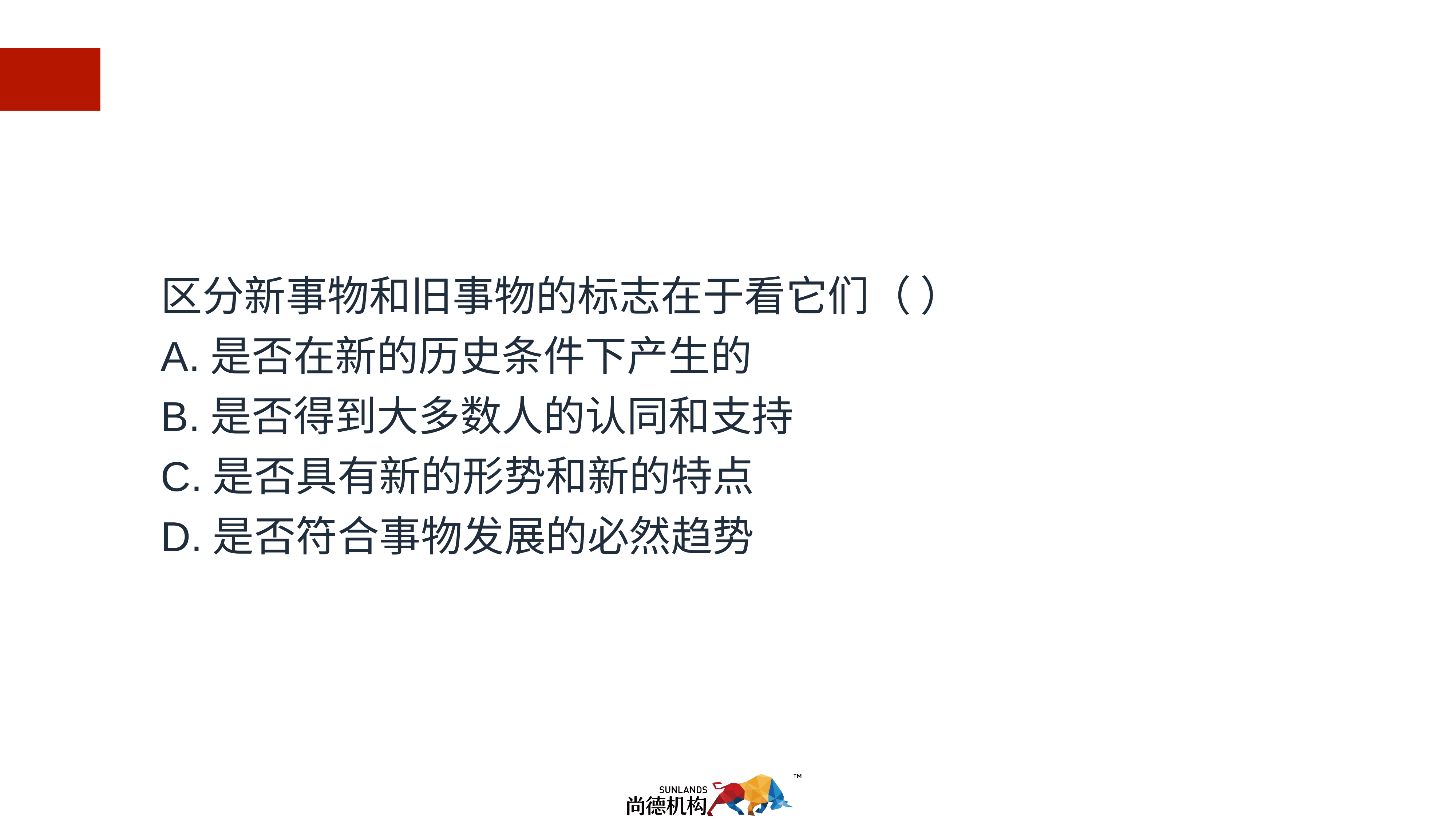

区分新事物和旧事物的标志在于看它们（ ）
A.是否在新的历史条件下产生的
B.是否得到大多数人的认同和支持
C.是否具有新的形势和新的特点
D.是否符合事物发展的必然趋势